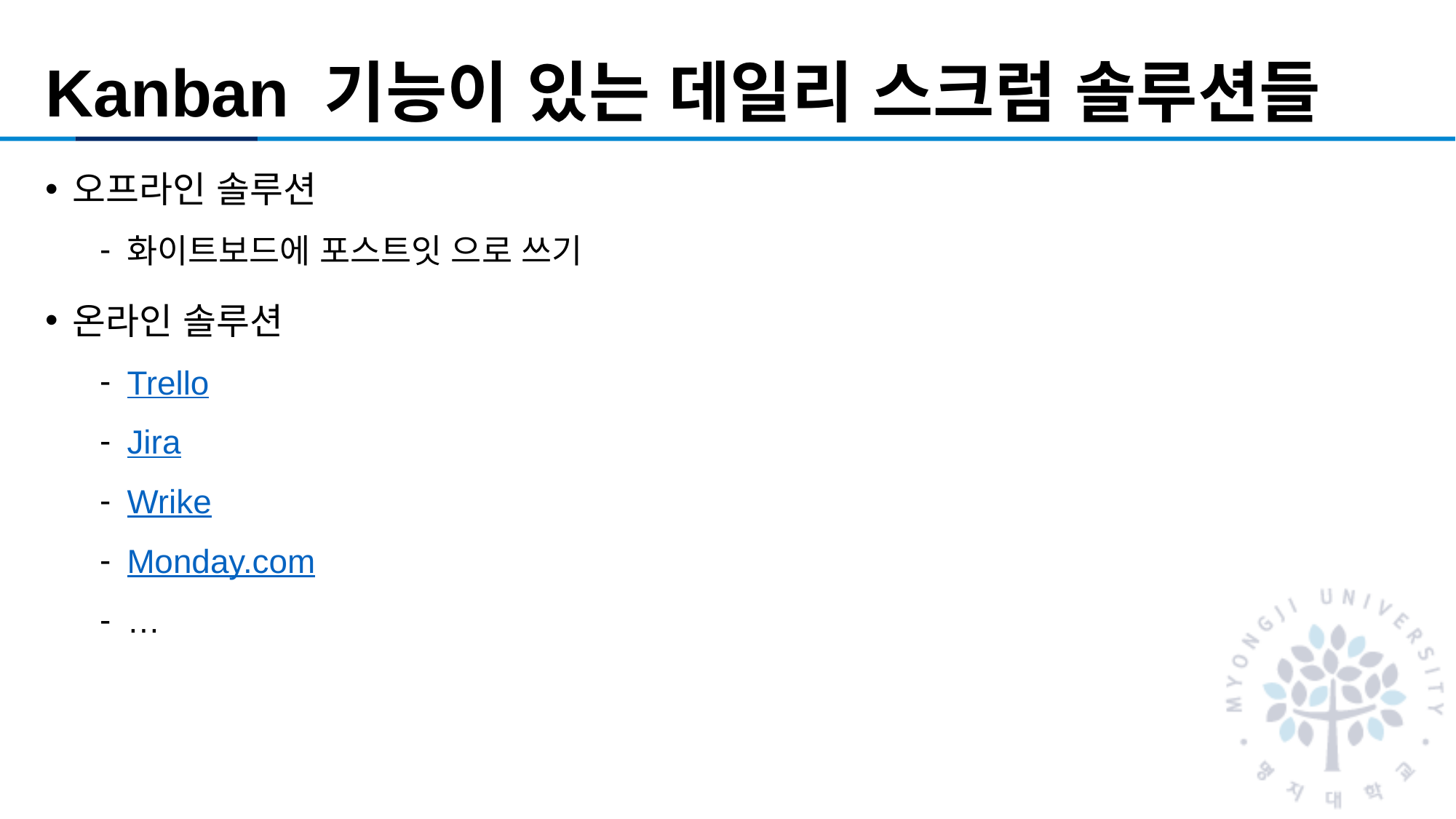

# Kanban 기능이 있는 데일리 스크럼 솔루션들
오프라인 솔루션
화이트보드에 포스트잇 으로 쓰기
온라인 솔루션
Trello
Jira
Wrike
Monday.com
…